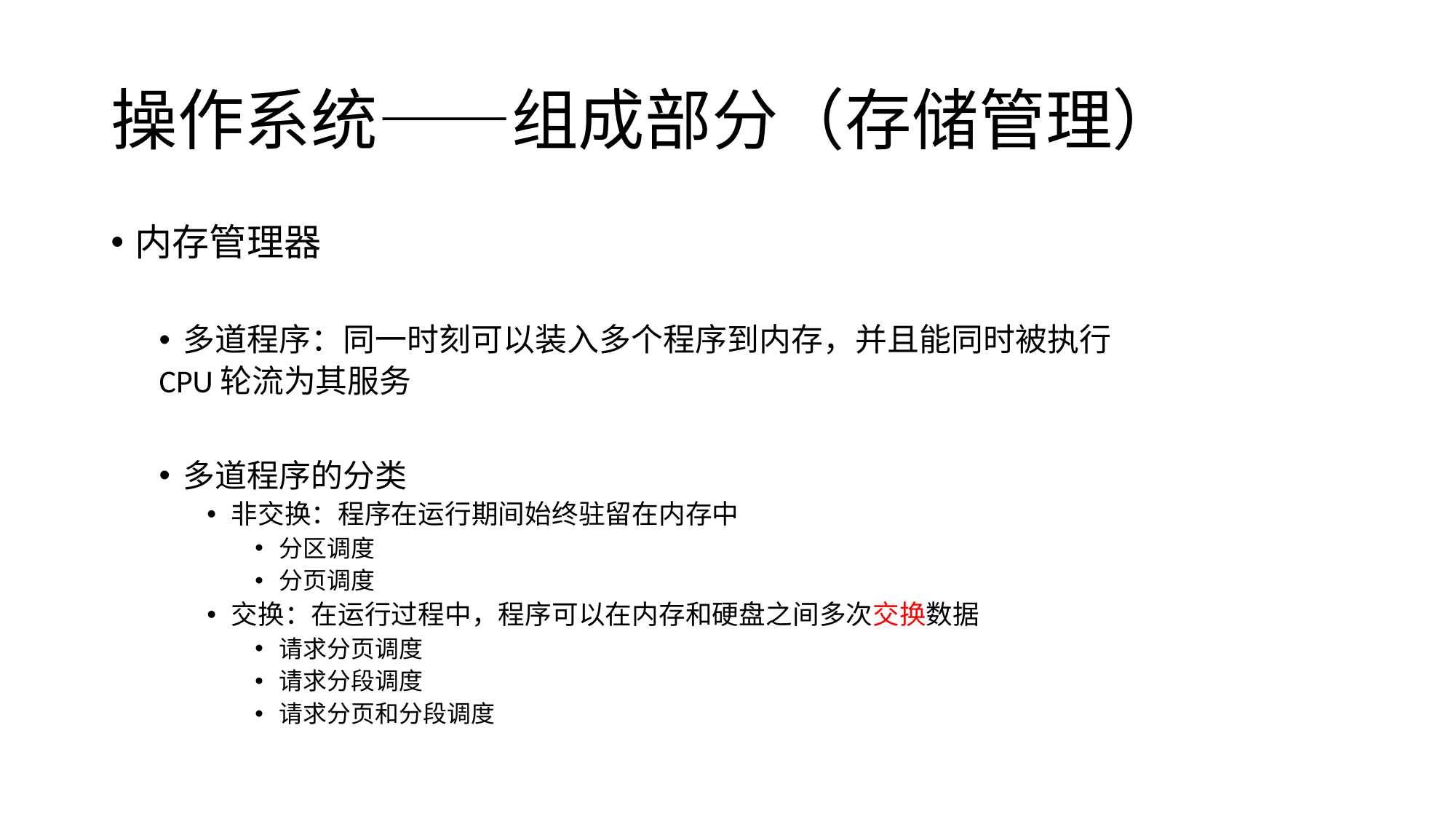

# 操作系统——组成部分（存储管理）
内存管理器

多道程序：同一时刻可以装入多个程序到内存，并且能同时被执行
CPU轮流为其服务

多道程序的分类
非交换：程序在运行期间始终驻留在内存中
分区调度
分页调度
交换：在运行过程中，程序可以在内存和硬盘之间多次交换数据
请求分页调度
请求分段调度
请求分页和分段调度